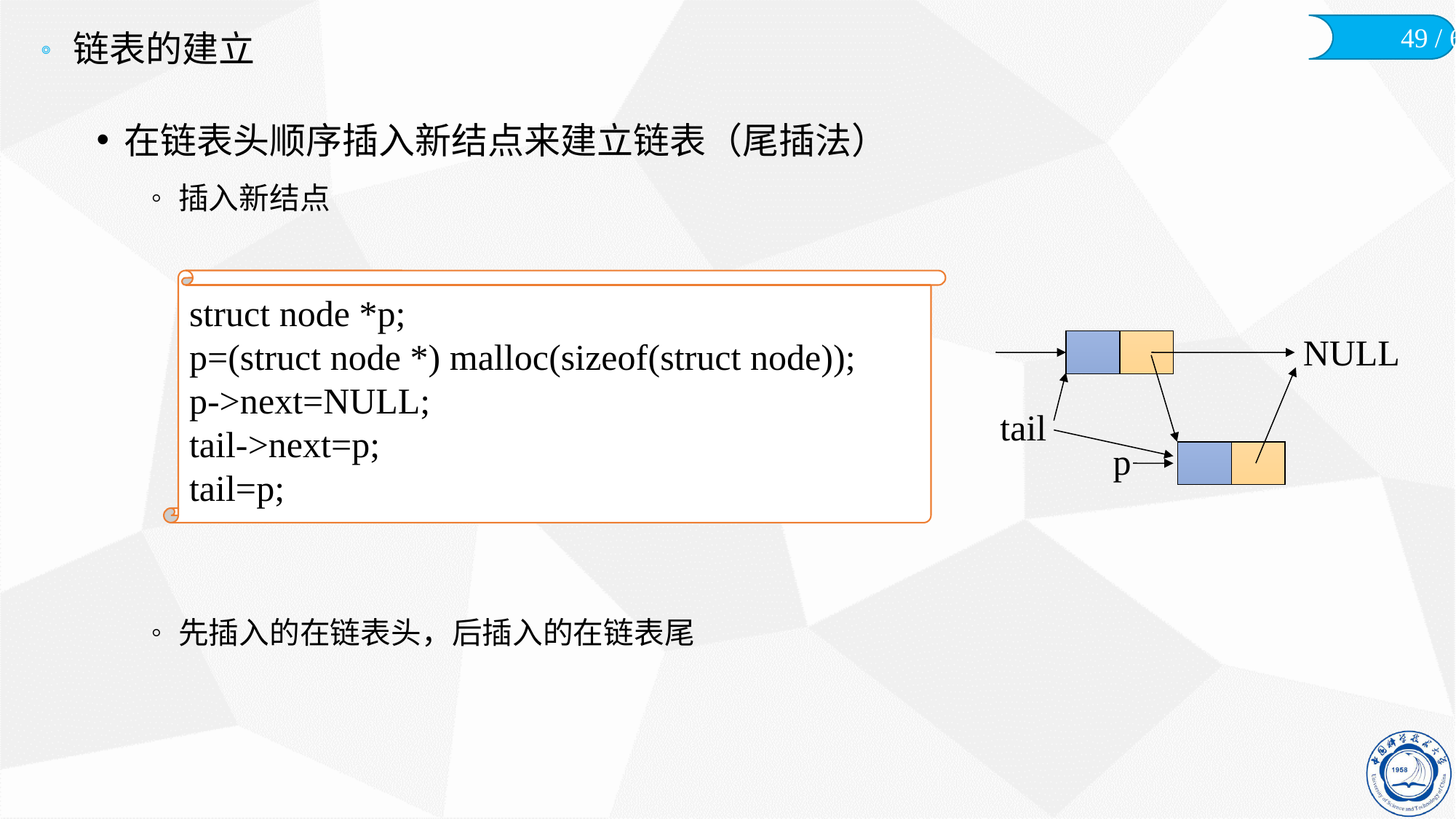

# 链表的建立
在链表头顺序插入新结点来建立链表（尾插法）
插入新结点

先插入的在链表头，后插入的在链表尾
struct node *p;
p=(struct node *) malloc(sizeof(struct node));
p->next=NULL;
tail->next=p;
tail=p;
NULL

tail

p